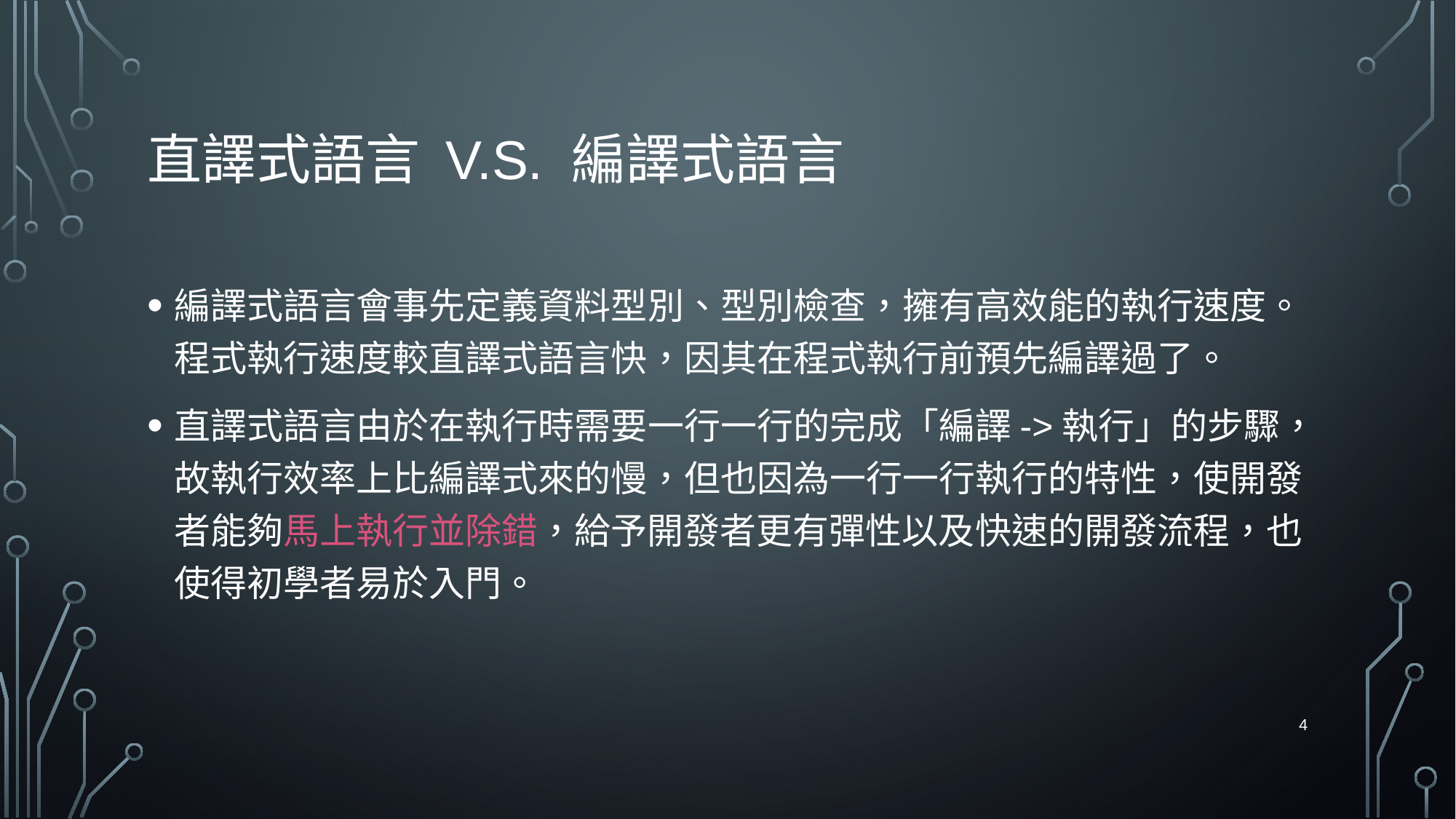

# 直譯式語言 V.S. 編譯式語言
編譯式語言會事先定義資料型別、型別檢查，擁有高效能的執行速度。程式執行速度較直譯式語言快，因其在程式執行前預先編譯過了。
直譯式語言由於在執行時需要一行一行的完成「編譯->執行」的步驟，故執行效率上比編譯式來的慢，但也因為一行一行執行的特性，使開發者能夠馬上執行並除錯，給予開發者更有彈性以及快速的開發流程，也使得初學者易於入門。

4